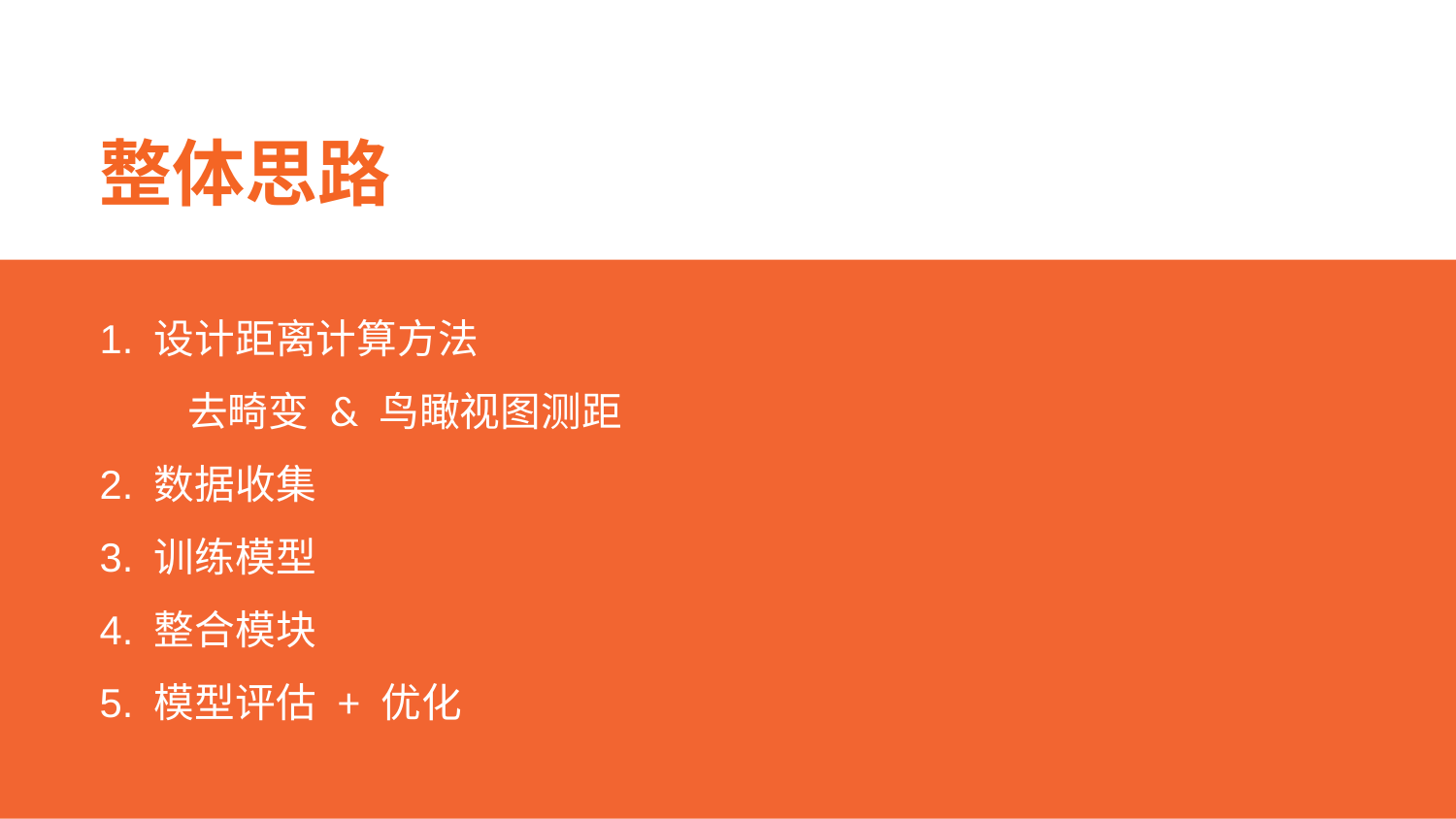

整体思路

设计距离计算方法
       去畸变 & 鸟瞰视图测距
数据收集
训练模型
整合模块
模型评估 + 优化